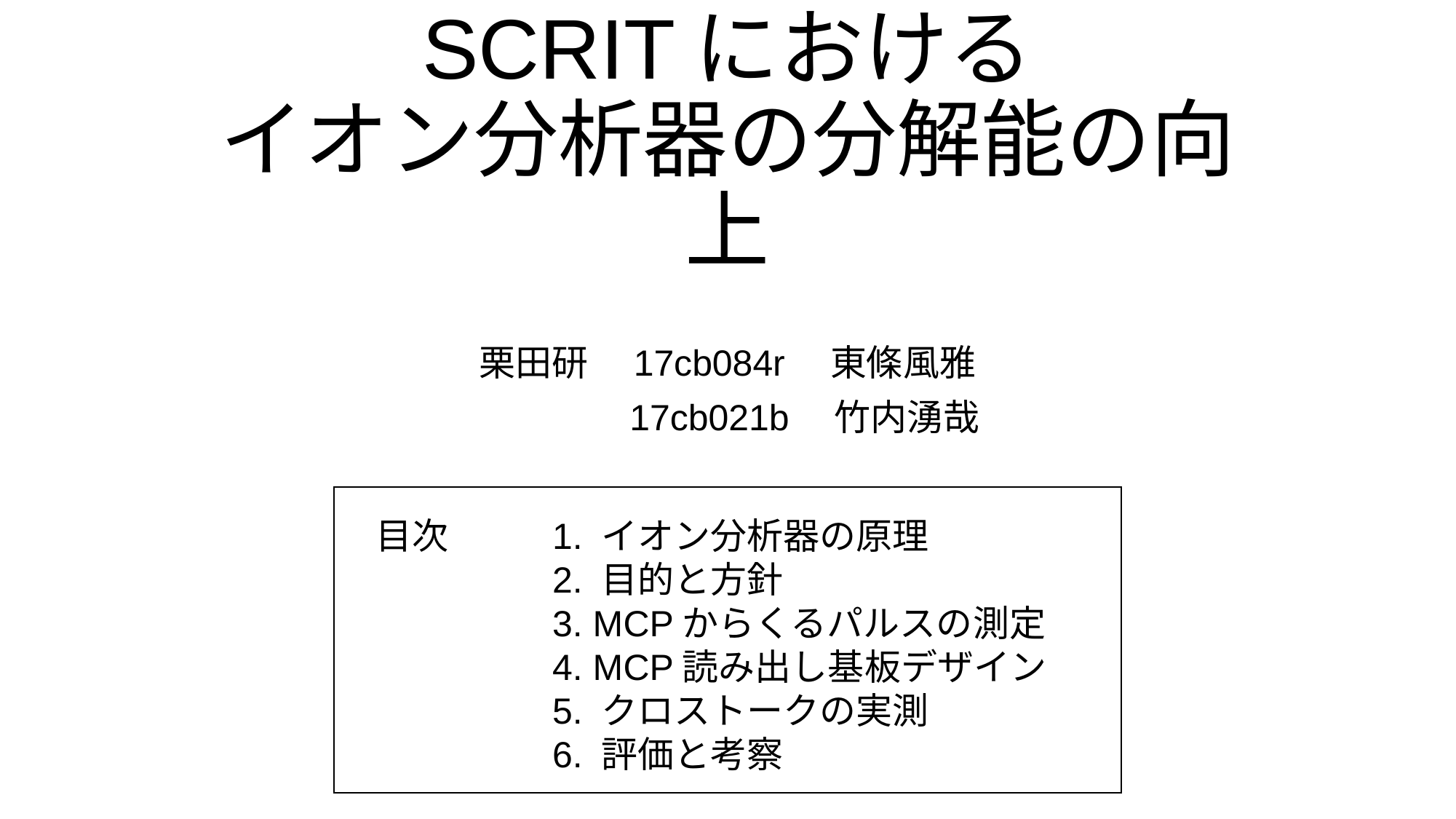

# SCRITにおける イオン分析器の分解能の向上
栗田研　17cb084r　東條風雅
　　　　17cb021b　竹内湧哉

目次
1. イオン分析器の原理
2. 目的と方針
3. MCPからくるパルスの測定
4. MCP読み出し基板デザイン
5. クロストークの実測
6. 評価と考察